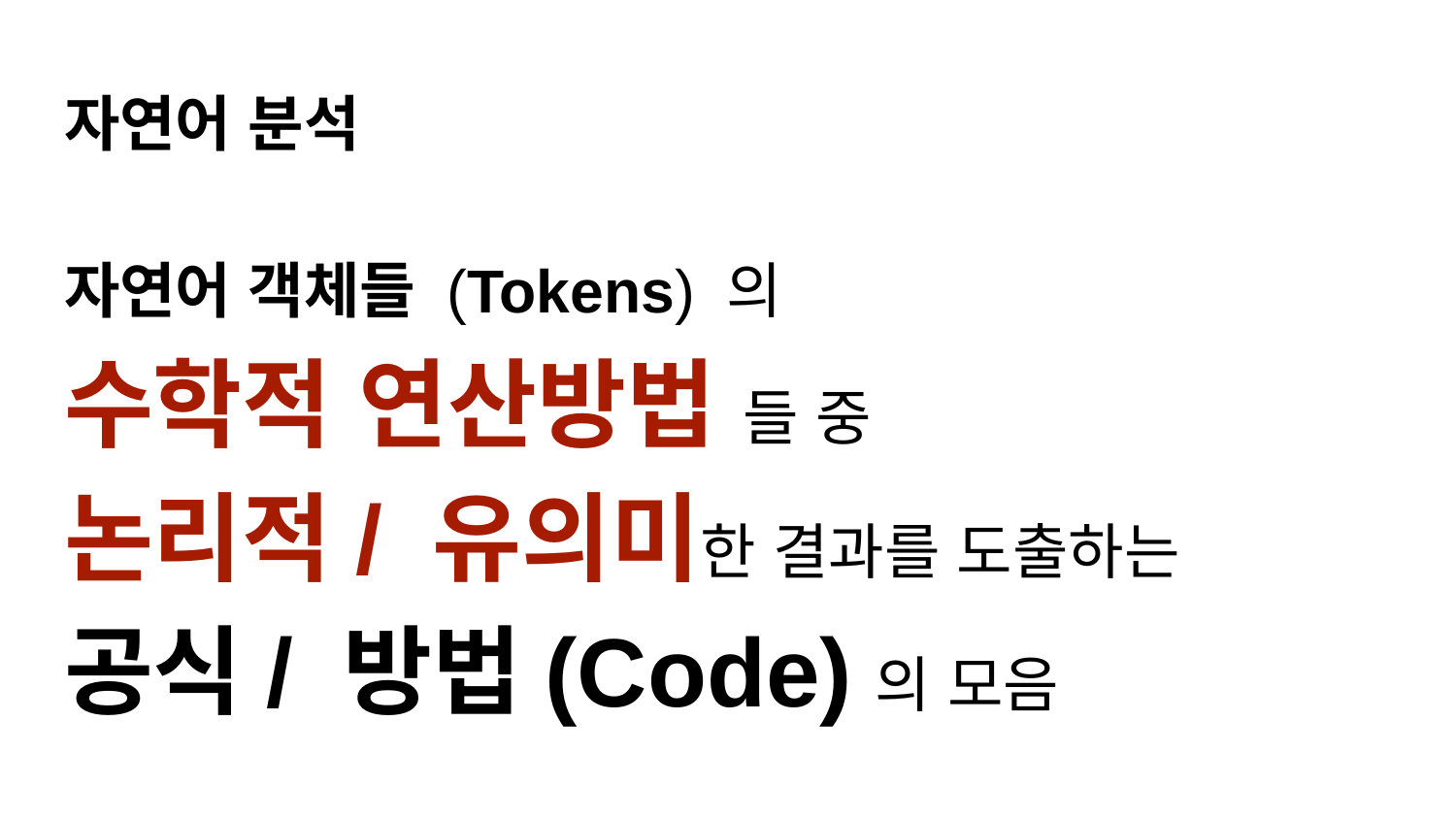

# 자연어 분석

자연어 객체들 (Tokens) 의
수학적 연산방법 들 중
논리적/ 유의미한 결과를 도출하는
공식/ 방법(Code)의 모음